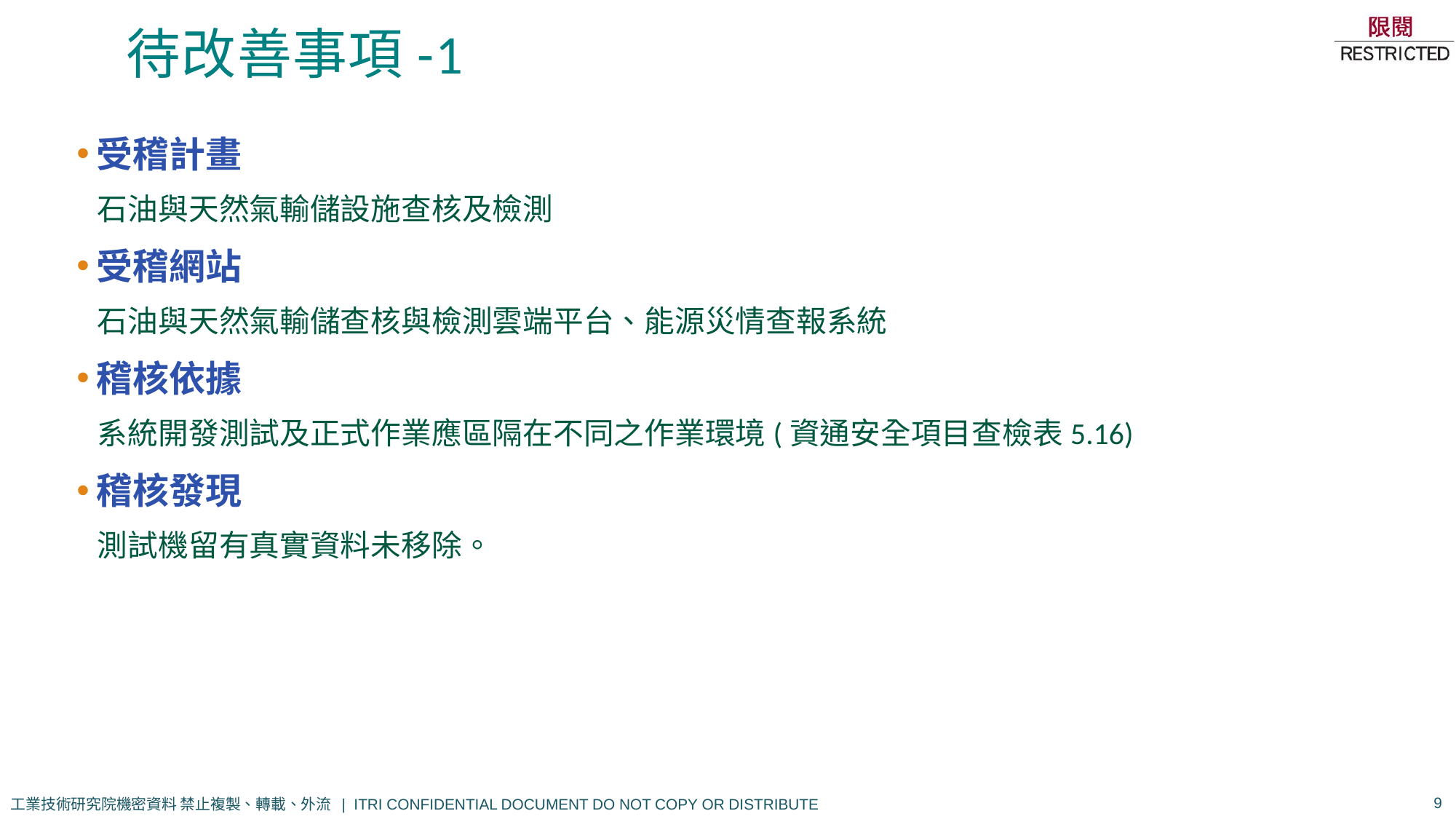

# 待改善事項-1
受稽計畫
石油與天然氣輸儲設施查核及檢測
受稽網站
石油與天然氣輸儲查核與檢測雲端平台、能源災情查報系統
稽核依據
系統開發測試及正式作業應區隔在不同之作業環境(資通安全項目查檢表5.16)
稽核發現
測試機留有真實資料未移除。
9